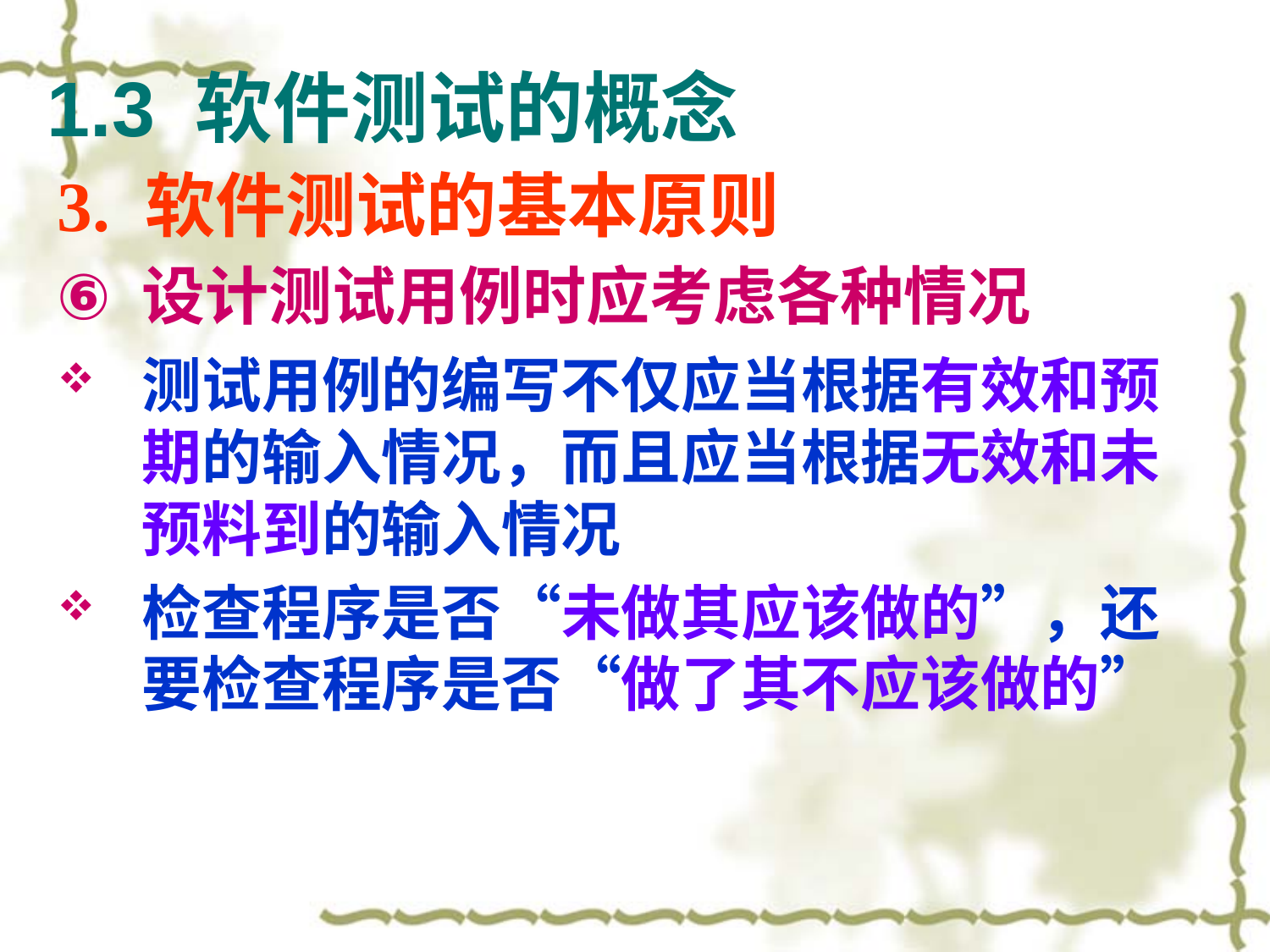

# 1.3 软件测试的概念
3. 软件测试的基本原则
设计测试用例时应考虑各种情况
测试用例的编写不仅应当根据有效和预期的输入情况，而且应当根据无效和未预料到的输入情况
检查程序是否“未做其应该做的”，还要检查程序是否“做了其不应该做的”